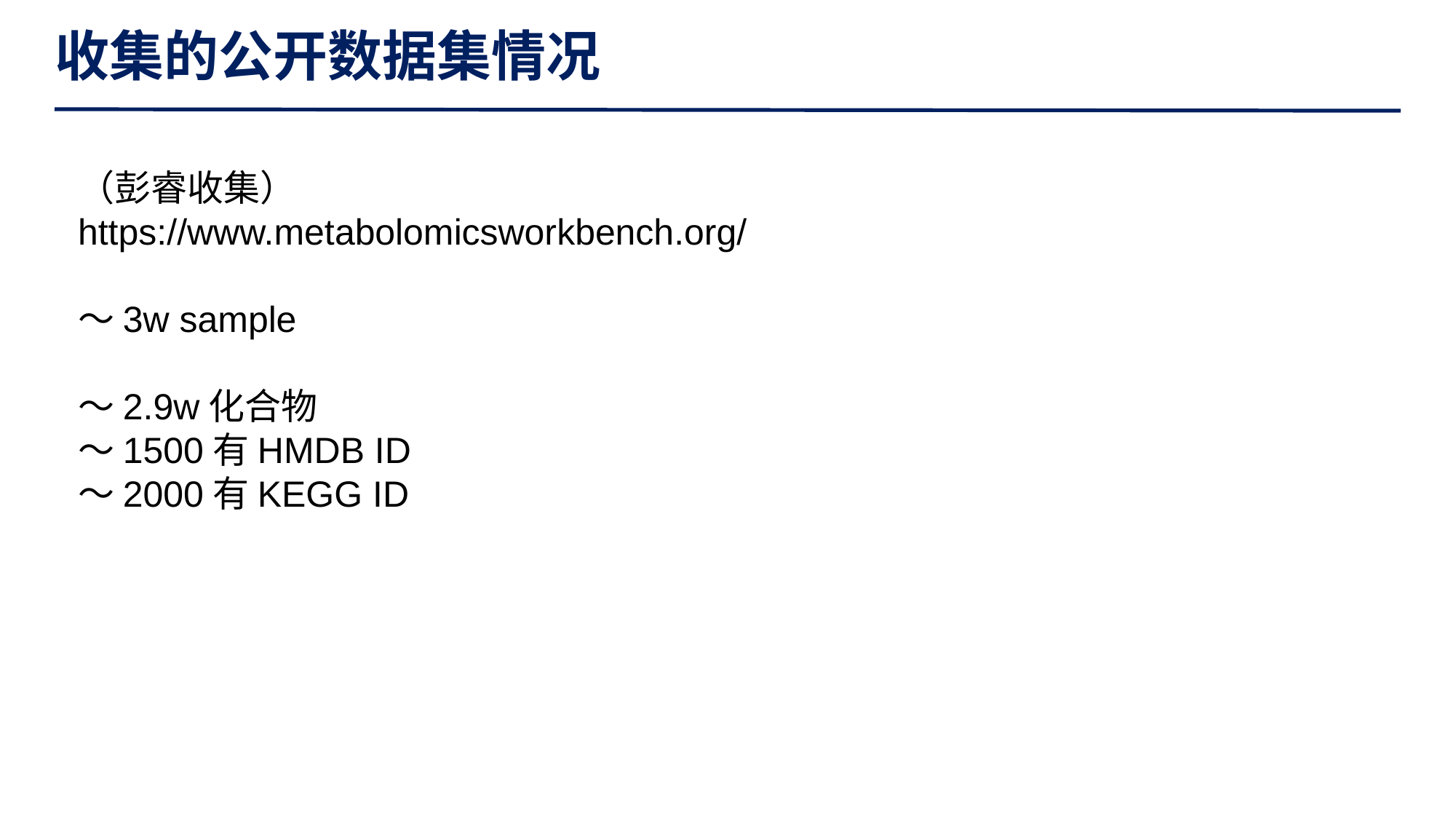

收集的公开数据集情况
（彭睿收集）
https://www.metabolomicsworkbench.org/

～3w sample

～2.9w化合物
～1500有HMDB ID
～2000有KEGG ID
13